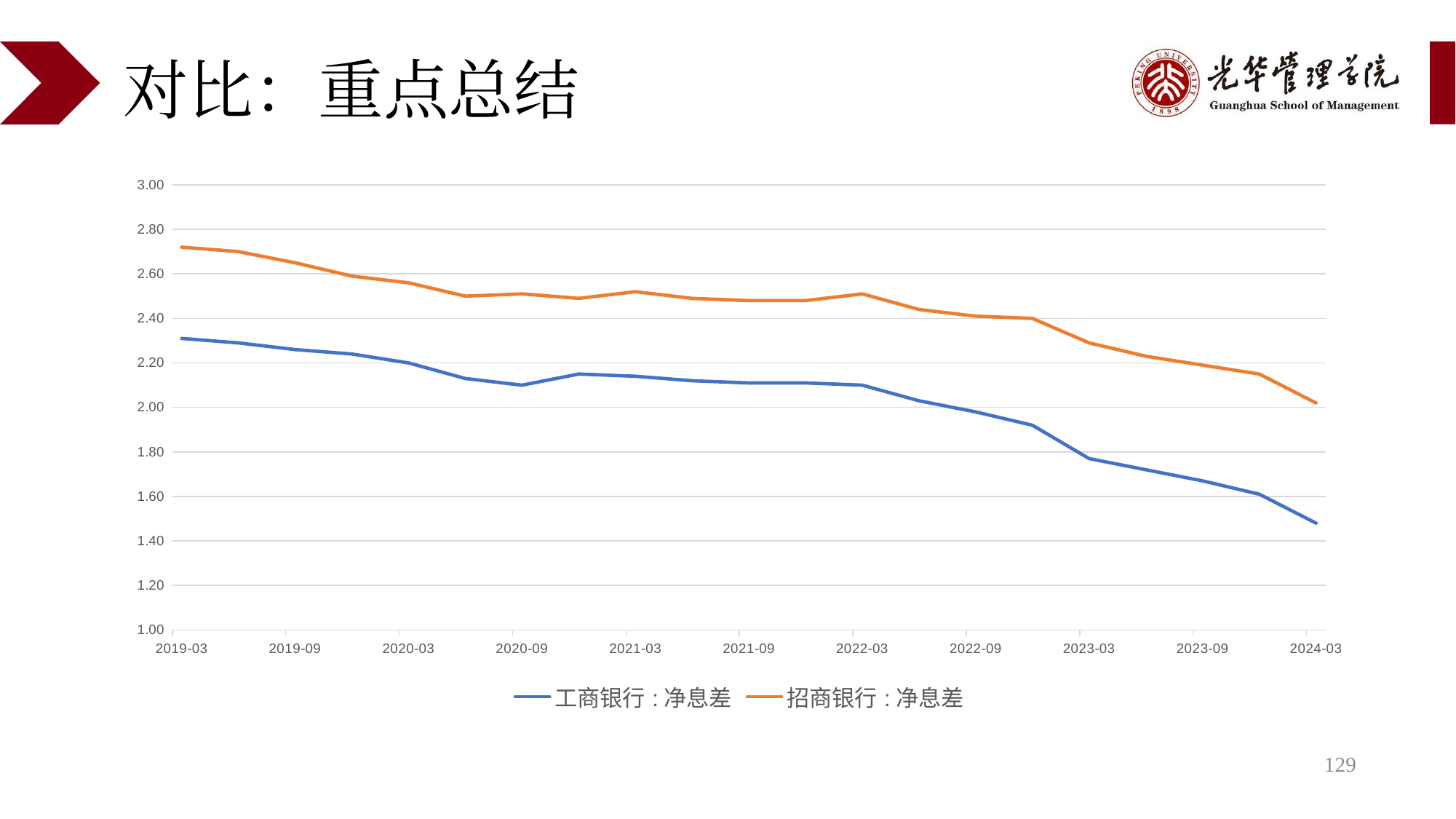

# 对比：重点总结

### Chart

| Category | 工商银行:净息差 | 招商银行:净息差 |
|---|---|---|
| 45382 | 1.48 | 2.02 |
| 45291 | 1.61 | 2.15 |
| 45199 | 1.67 | 2.19 |
| 45107 | 1.72 | 2.23 |
| 45016 | 1.77 | 2.29 |
| 44926 | 1.92 | 2.4 |
| 44834 | 1.98 | 2.41 |
| 44742 | 2.03 | 2.44 |
| 44651 | 2.1 | 2.51 |
| 44561 | 2.11 | 2.48 |
| 44469 | 2.11 | 2.48 |
| 44377 | 2.12 | 2.49 |
| 44286 | 2.14 | 2.52 |
| 44196 | 2.15 | 2.49 |
| 44104 | 2.1 | 2.51 |
| 44012 | 2.13 | 2.5 |
| 43921 | 2.2 | 2.56 |
| 43830 | 2.24 | 2.59 |
| 43738 | 2.26 | 2.65 |
| 43646 | 2.29 | 2.7 |
| 43555 | 2.31 | 2.72 |
129